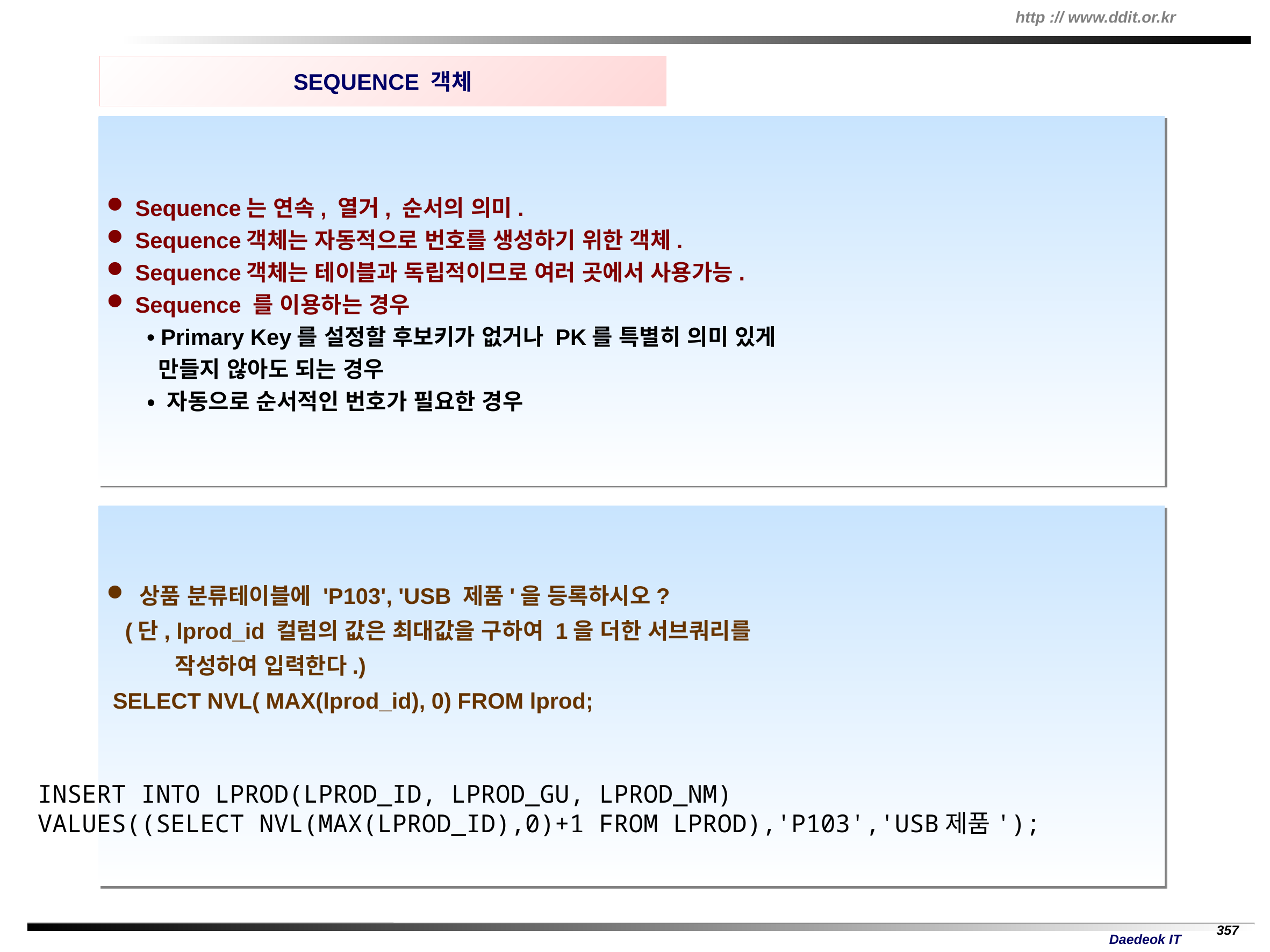

SEQUENCE 객체
 Sequence는 연속, 열거, 순서의 의미.
 Sequence객체는 자동적으로 번호를 생성하기 위한 객체.
 Sequence객체는 테이블과 독립적이므로 여러 곳에서 사용가능.
 Sequence 를 이용하는 경우
• Primary Key를 설정할 후보키가 없거나 PK를 특별히 의미 있게
 만들지 않아도 되는 경우
• 자동으로 순서적인 번호가 필요한 경우
 상품 분류테이블에 'P103', 'USB 제품'을 등록하시오?
   (단, lprod_id 컬럼의 값은 최대값을 구하여 1을 더한 서브쿼리를
          작성하여 입력한다.)
 SELECT NVL( MAX(lprod_id), 0) FROM lprod;

INSERT INTO LPROD(LPROD_ID, LPROD_GU, LPROD_NM)
VALUES((SELECT NVL(MAX(LPROD_ID),0)+1 FROM LPROD),'P103','USB제품');